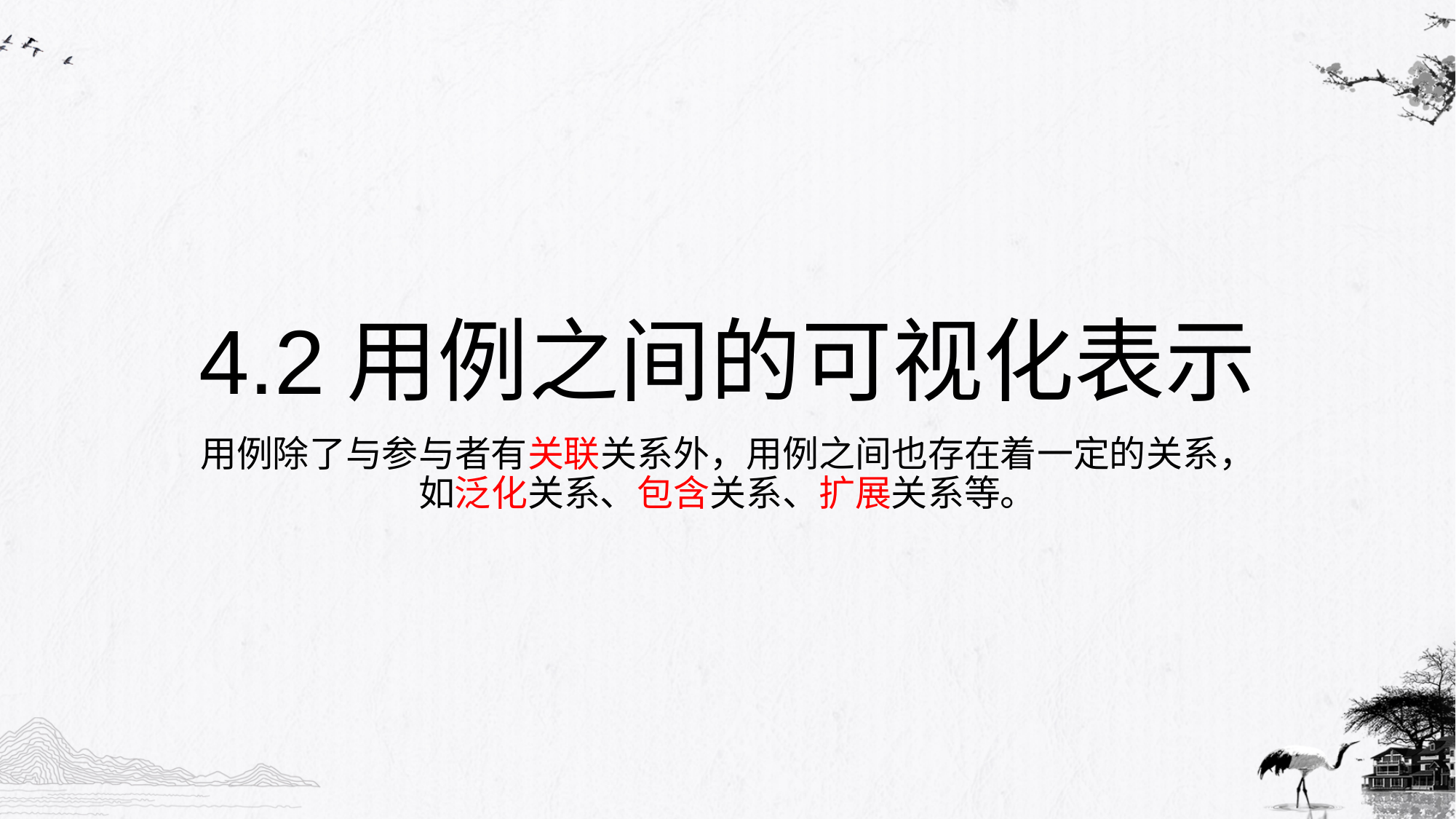

# 4.2用例之间的可视化表示
用例除了与参与者有关联关系外，用例之间也存在着一定的关系，如泛化关系、包含关系、扩展关系等。